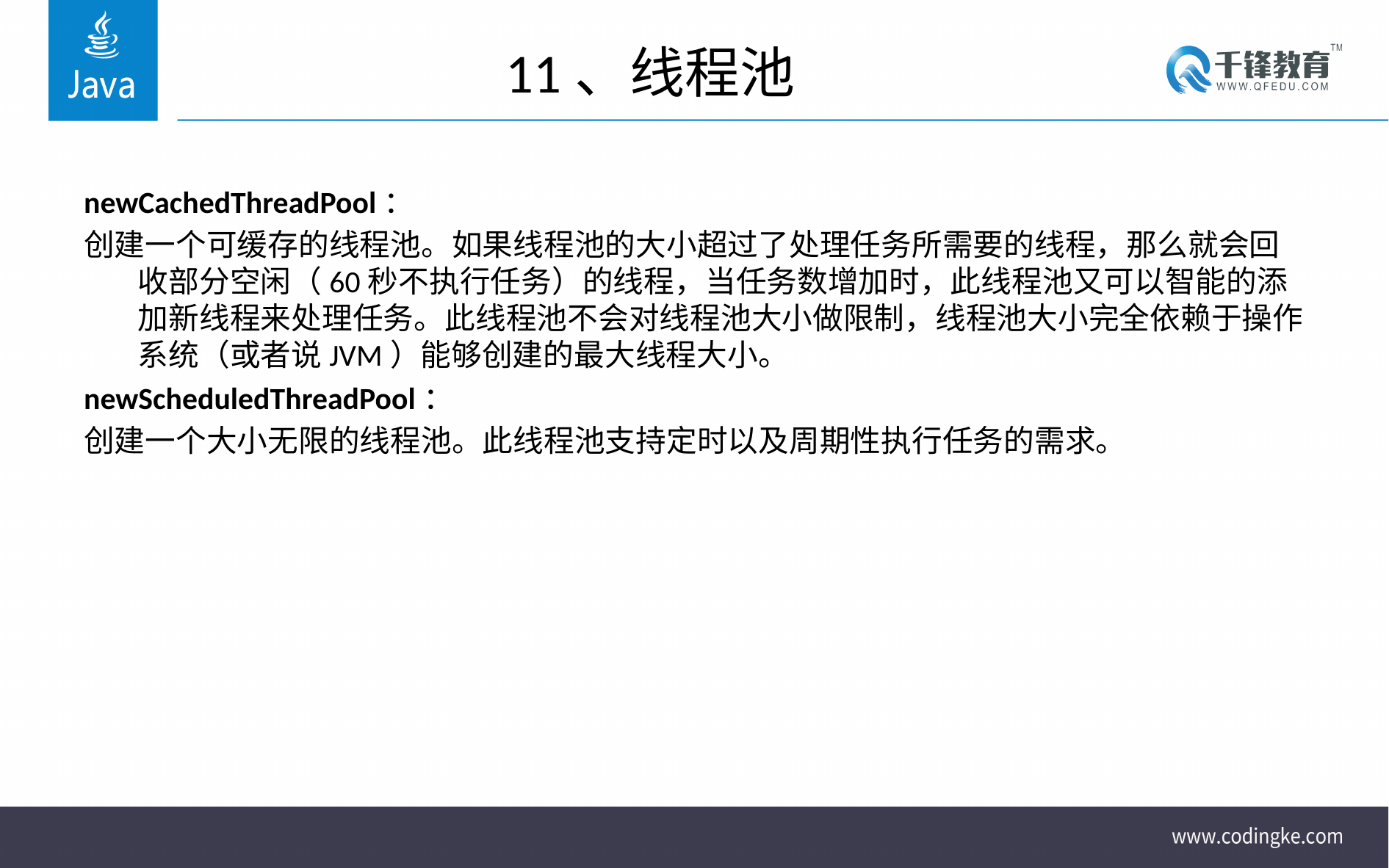

# 11、线程池
newCachedThreadPool：
创建一个可缓存的线程池。如果线程池的大小超过了处理任务所需要的线程，那么就会回收部分空闲（60秒不执行任务）的线程，当任务数增加时，此线程池又可以智能的添加新线程来处理任务。此线程池不会对线程池大小做限制，线程池大小完全依赖于操作系统（或者说JVM）能够创建的最大线程大小。
newScheduledThreadPool：
创建一个大小无限的线程池。此线程池支持定时以及周期性执行任务的需求。